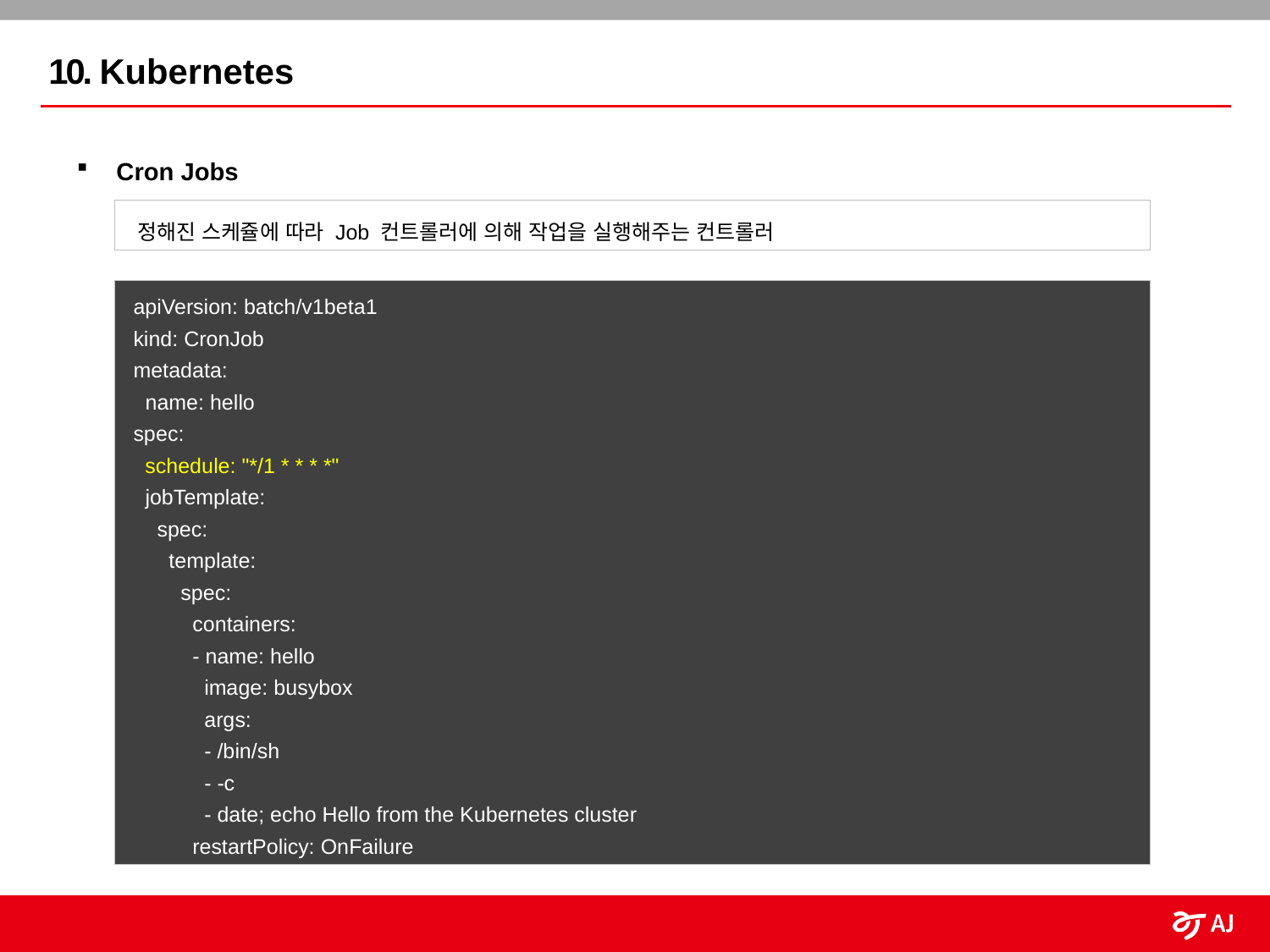

10. Kubernetes
Cron Jobs
 정해진 스케쥴에 따라 Job 컨트롤러에 의해 작업을 실행해주는 컨트롤러
 apiVersion: batch/v1beta1
 kind: CronJob
 metadata:
   name: hello
 spec:
   schedule: "*/1 * * * *"
   jobTemplate:
     spec:
       template:
         spec:
           containers:
           - name: hello
             image: busybox
             args:
             - /bin/sh
             - -c
             - date; echo Hello from the Kubernetes cluster
           restartPolicy: OnFailure